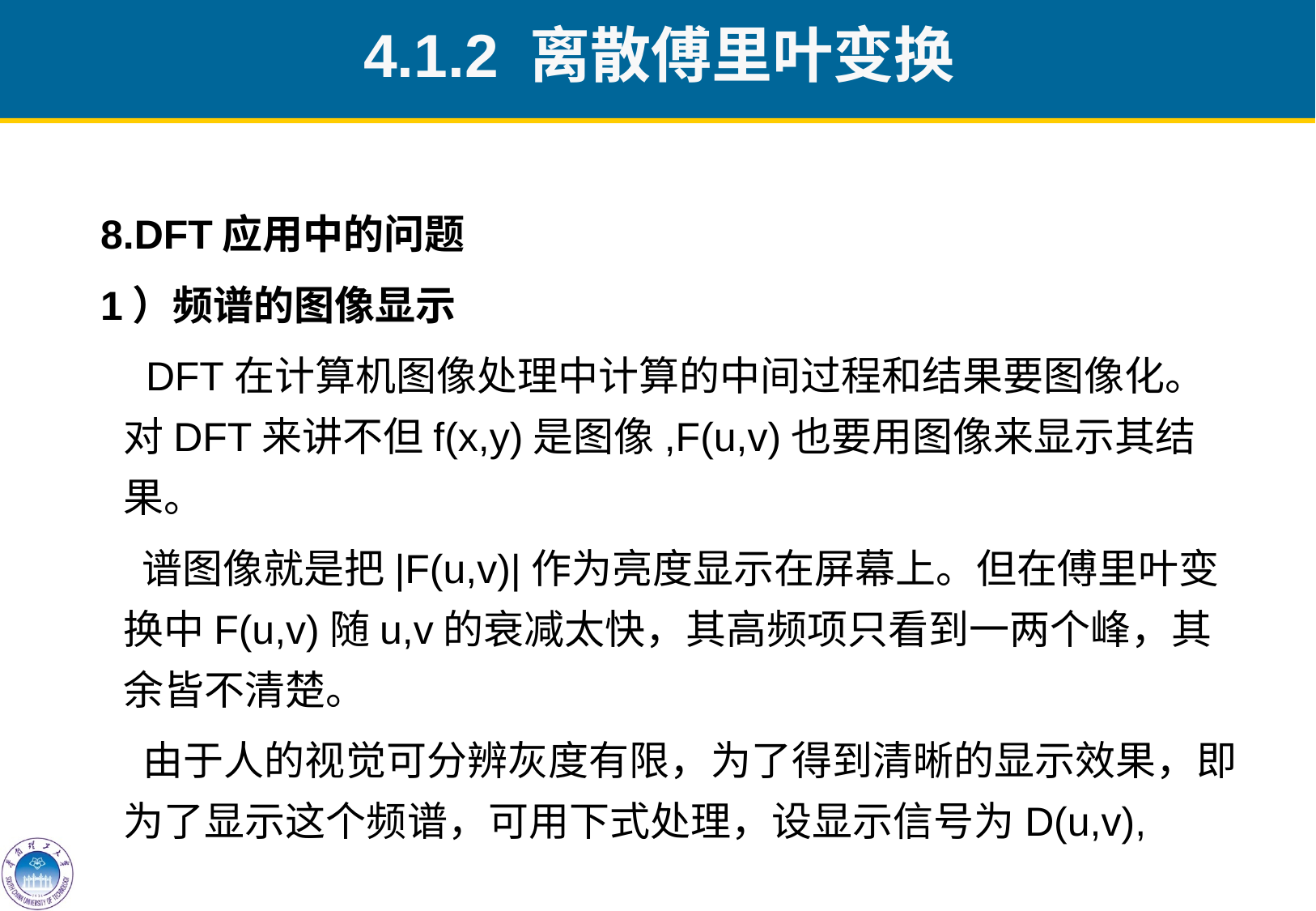

4.1.2 离散傅里叶变换
  8.DFT应用中的问题
  1）频谱的图像显示
      DFT在计算机图像处理中计算的中间过程和结果要图像化。对DFT来讲不但f(x,y)是图像,F(u,v)也要用图像来显示其结果。
      谱图像就是把|F(u,v)|作为亮度显示在屏幕上。但在傅里叶变换中F(u,v)随u,v的衰减太快，其高频项只看到一两个峰，其余皆不清楚。
      由于人的视觉可分辨灰度有限，为了得到清晰的显示效果，即为了显示这个频谱，可用下式处理，设显示信号为D(u,v),